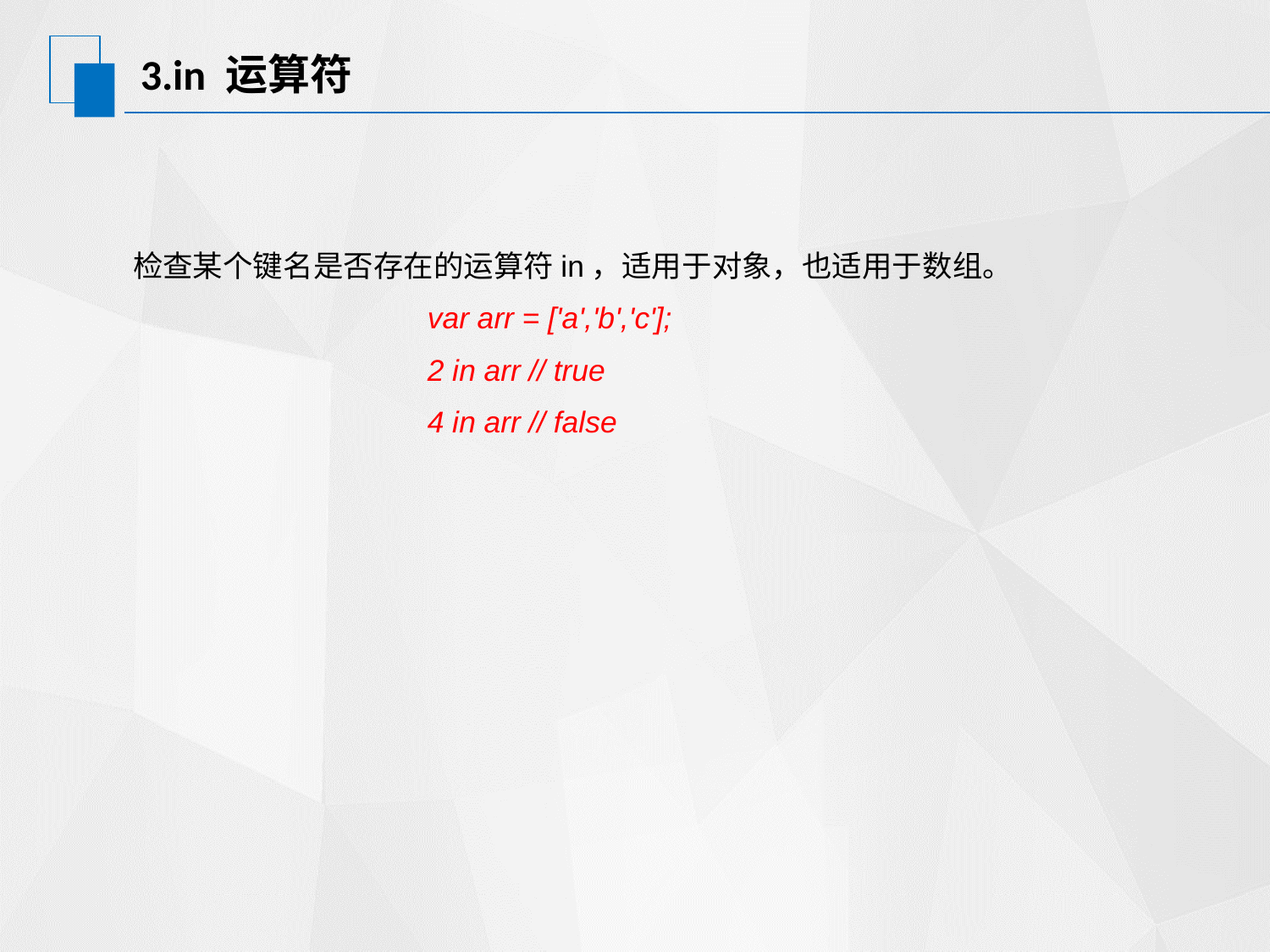

# 3.in 运算符
   检查某个键名是否存在的运算符in，适用于对象，也适用于数组。
                                       var arr = ['a','b','c'];
                                       2 in arr // true
                                       4 in arr // false